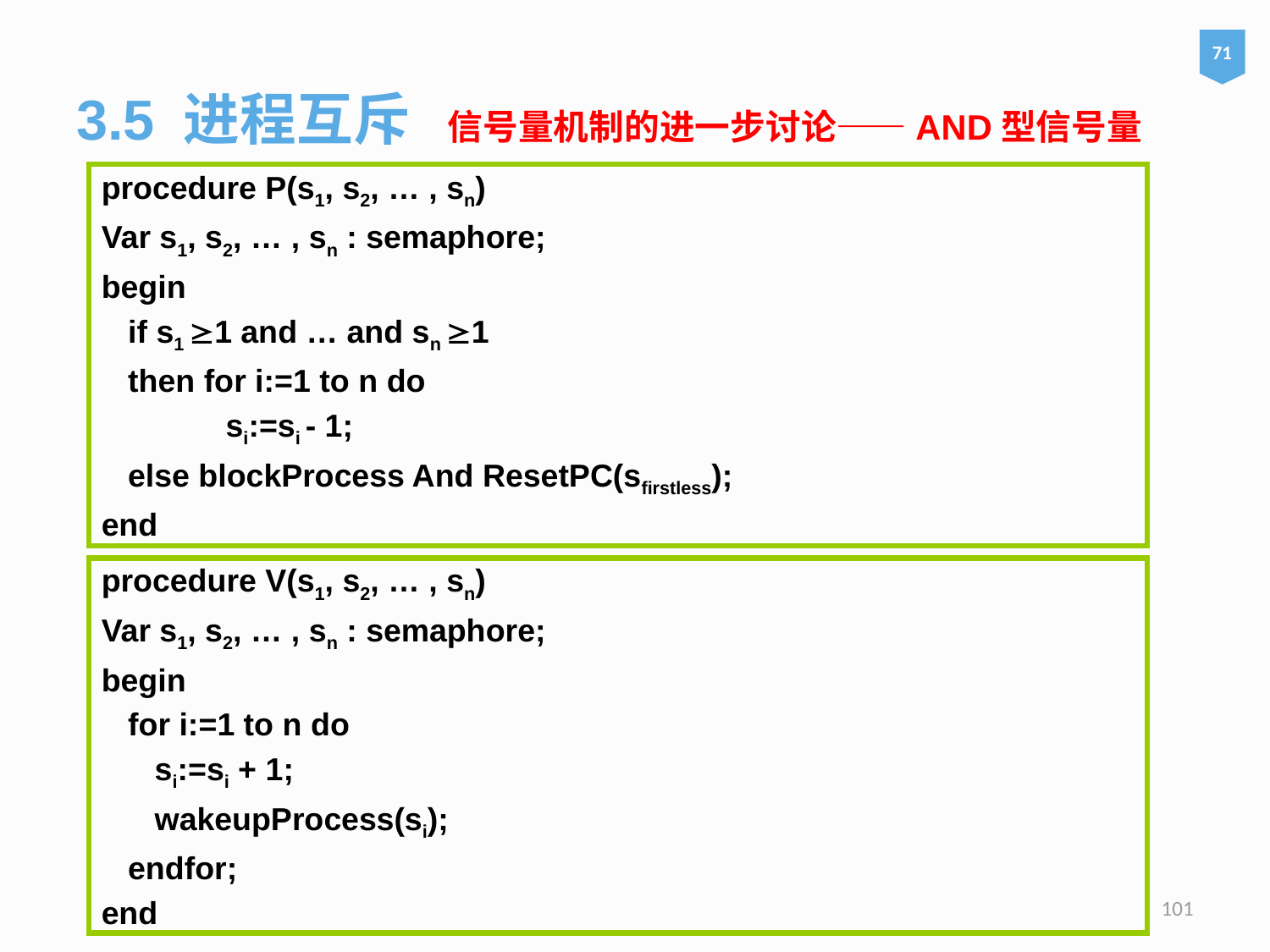

71
3.5 进程互斥
信号量机制的进一步讨论——AND型信号量
procedure P(s1, s2, … , sn)
Var s1, s2, … , sn : semaphore;
begin
   if s1 ≥1 and … and sn ≥1
   then for i:=1 to n do
              si:=si - 1;
   else blockProcess And ResetPC(sfirstless);
end

procedure V(s1, s2, … , sn)
Var s1, s2, … , sn : semaphore;
begin
   for i:=1 to n do
      si:=si + 1;
      wakeupProcess(si);
   endfor;
end
101